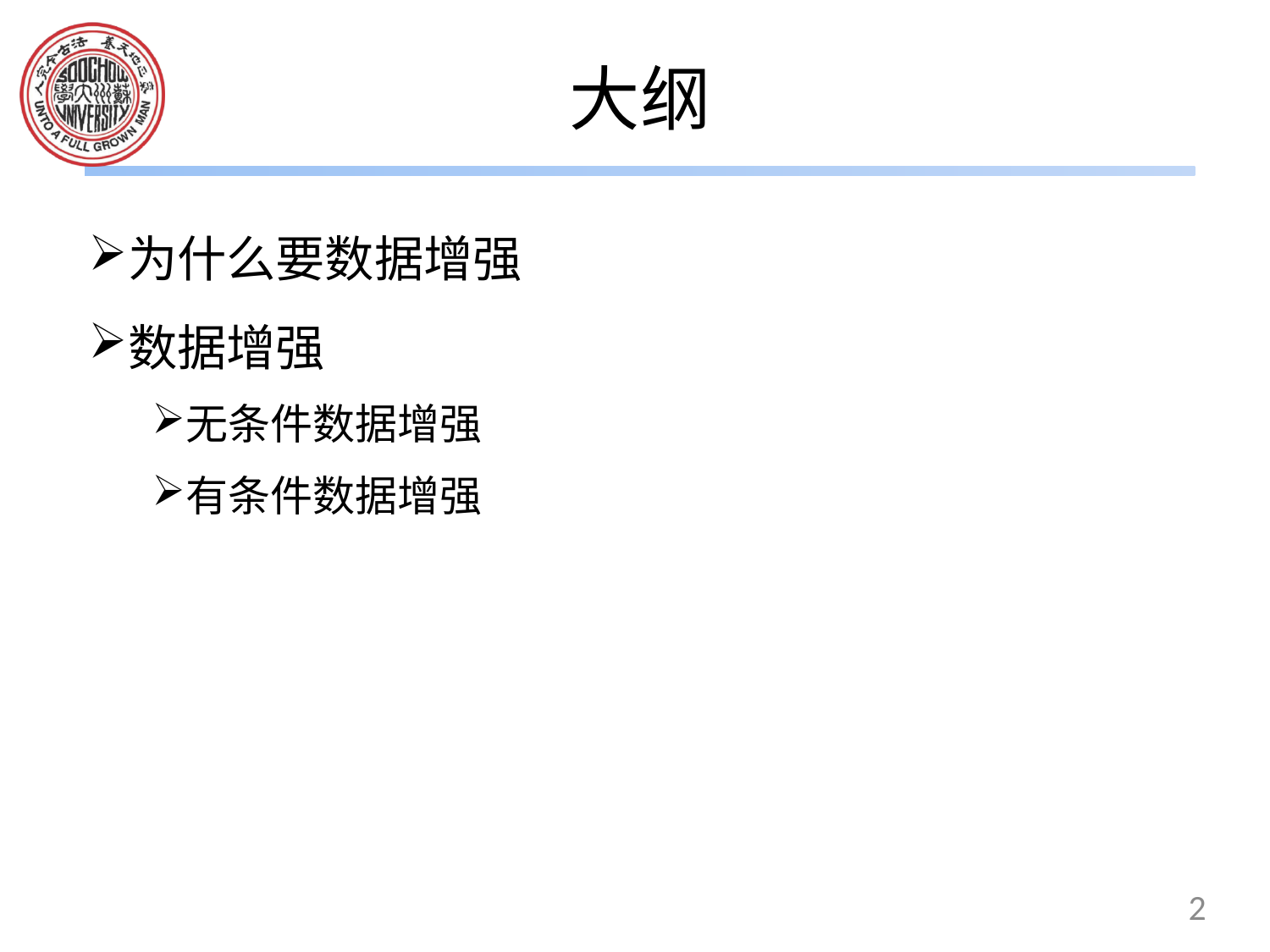

# 大纲
为什么要数据增强
数据增强
无条件数据增强
有条件数据增强

2